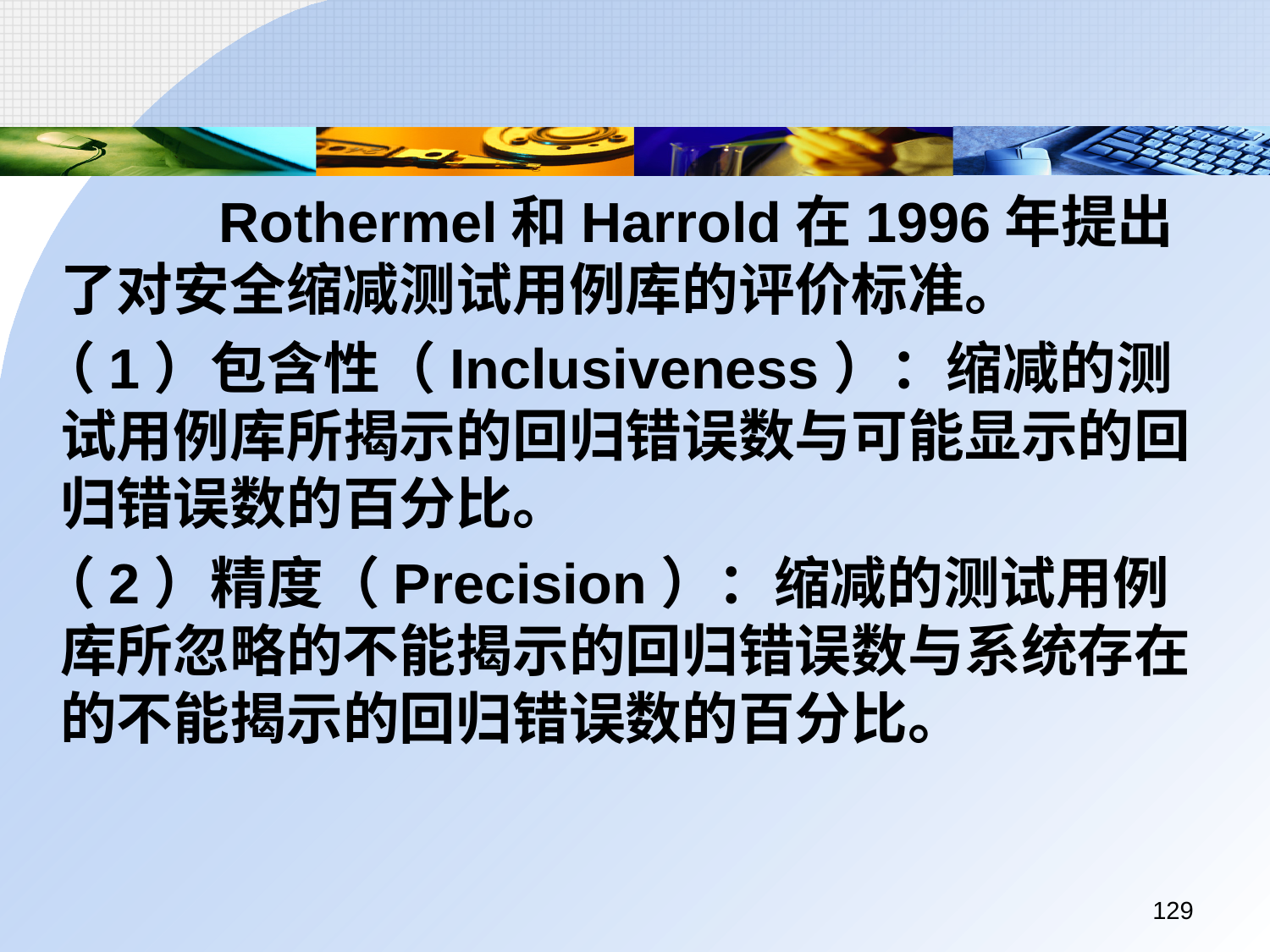

Rothermel和Harrold在1996年提出了对安全缩减测试用例库的评价标准。
 （1）包含性（Inclusiveness）：缩减的测试用例库所揭示的回归错误数与可能显示的回归错误数的百分比。
 （2）精度（Precision）：缩减的测试用例库所忽略的不能揭示的回归错误数与系统存在的不能揭示的回归错误数的百分比。
129